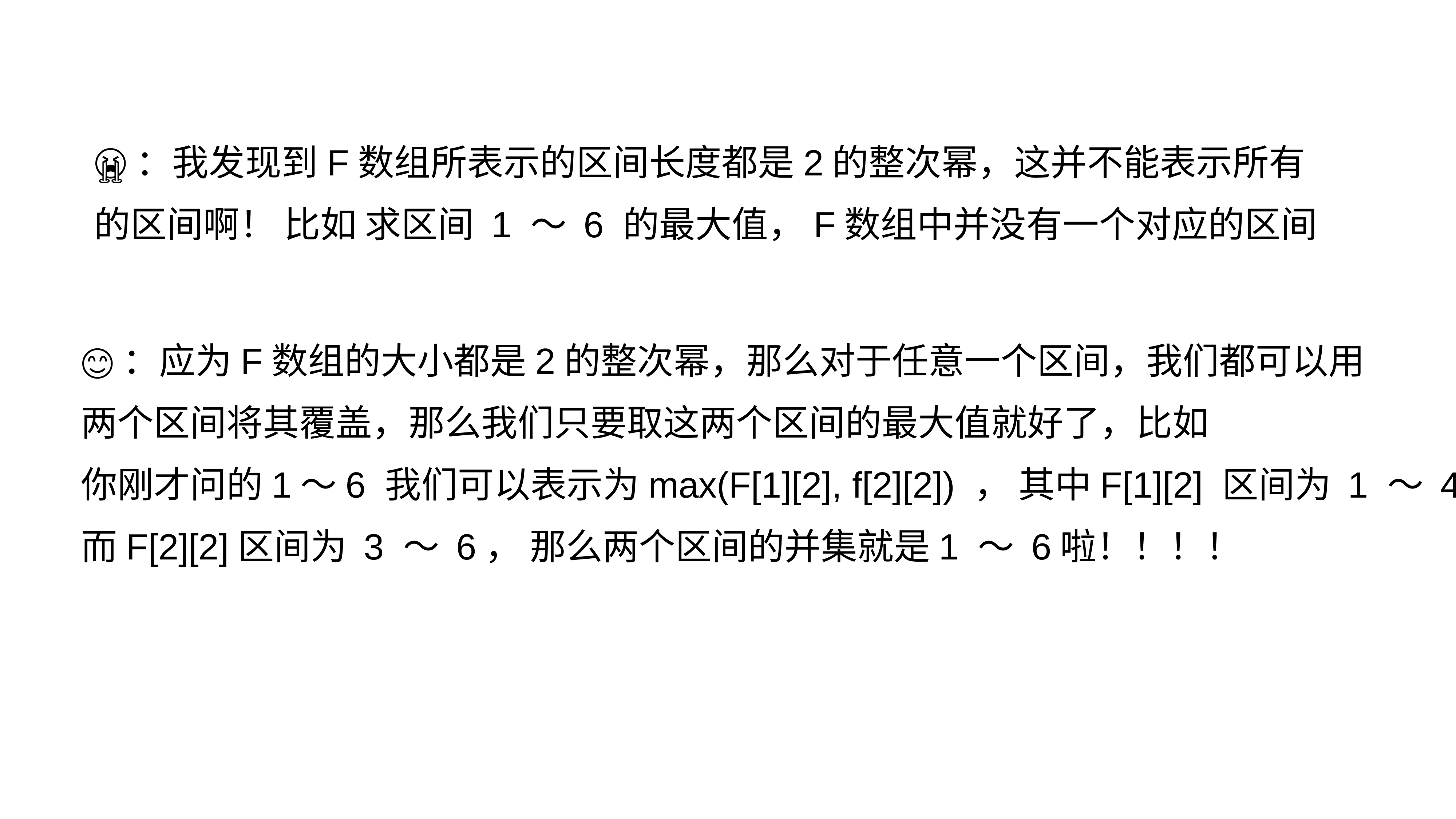

😭：我发现到F数组所表示的区间长度都是2的整次幂，这并不能表示所有
的区间啊！ 比如 求区间 1 ～ 6 的最大值，F数组中并没有一个对应的区间
😊：应为F数组的大小都是2的整次幂，那么对于任意一个区间，我们都可以用
两个区间将其覆盖，那么我们只要取这两个区间的最大值就好了，比如
你刚才问的1～6 我们可以表示为max(F[1][2], f[2][2]) ， 其中F[1][2] 区间为 1 ～ 4
而F[2][2]区间为 3 ～ 6， 那么两个区间的并集就是1 ～ 6啦！！！！